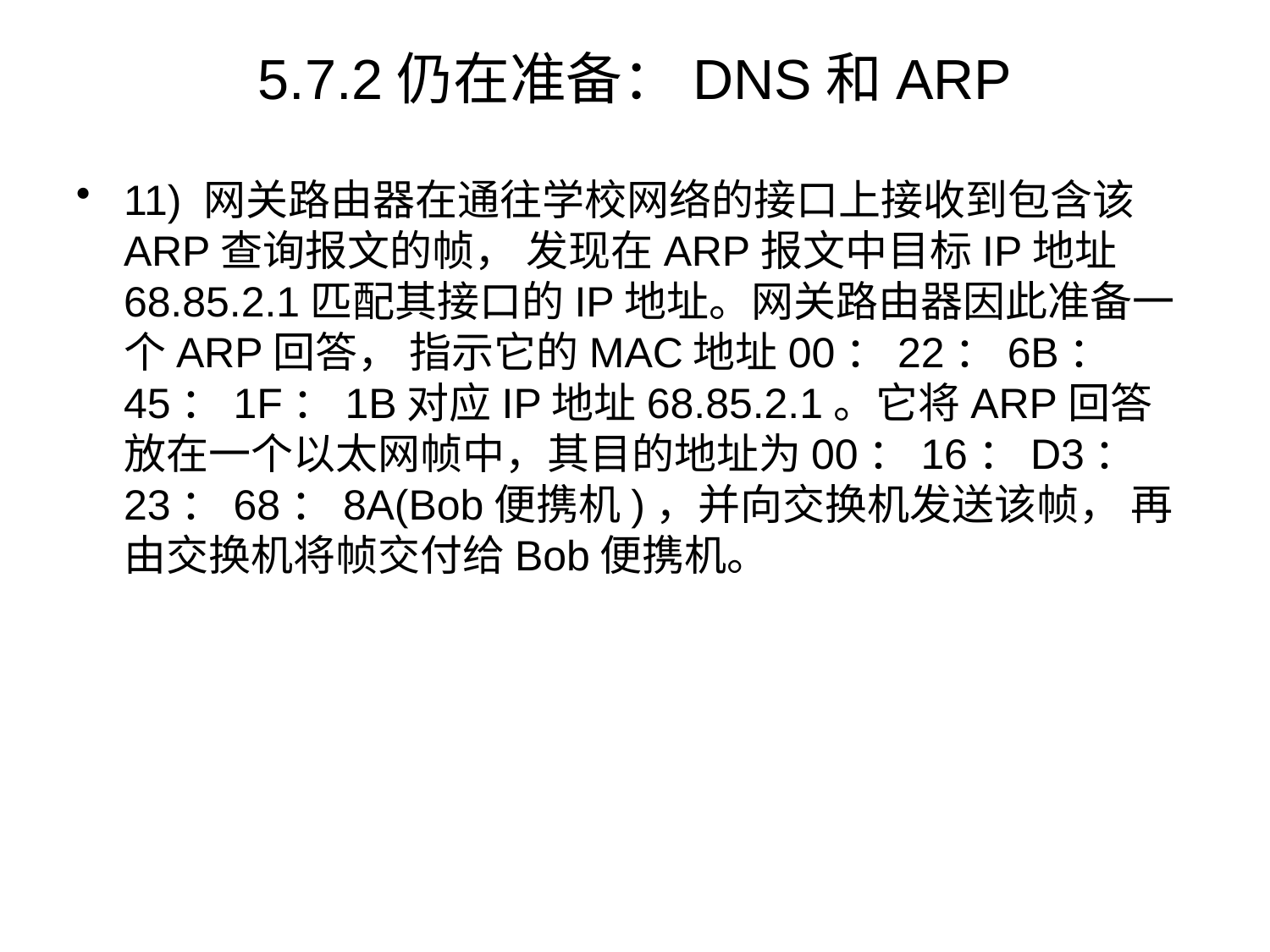

# 5.7.2仍在准备：DNS和ARP
11) 网关路由器在通往学校网络的接口上接收到包含该ARP查询报文的帧， 发现在ARP报文中目标IP地址68.85.2.1匹配其接口的IP地址。网关路由器因此准备一个ARP回答， 指示它的MAC地址00：22：6B：45：1F：1B对应IP地址68.85.2.1。它将ARP回答放在一个以太网帧中，其目的地址为00：16：D3：23：68：8A(Bob便携机)，并向交换机发送该帧， 再由交换机将帧交付给Bob便携机。